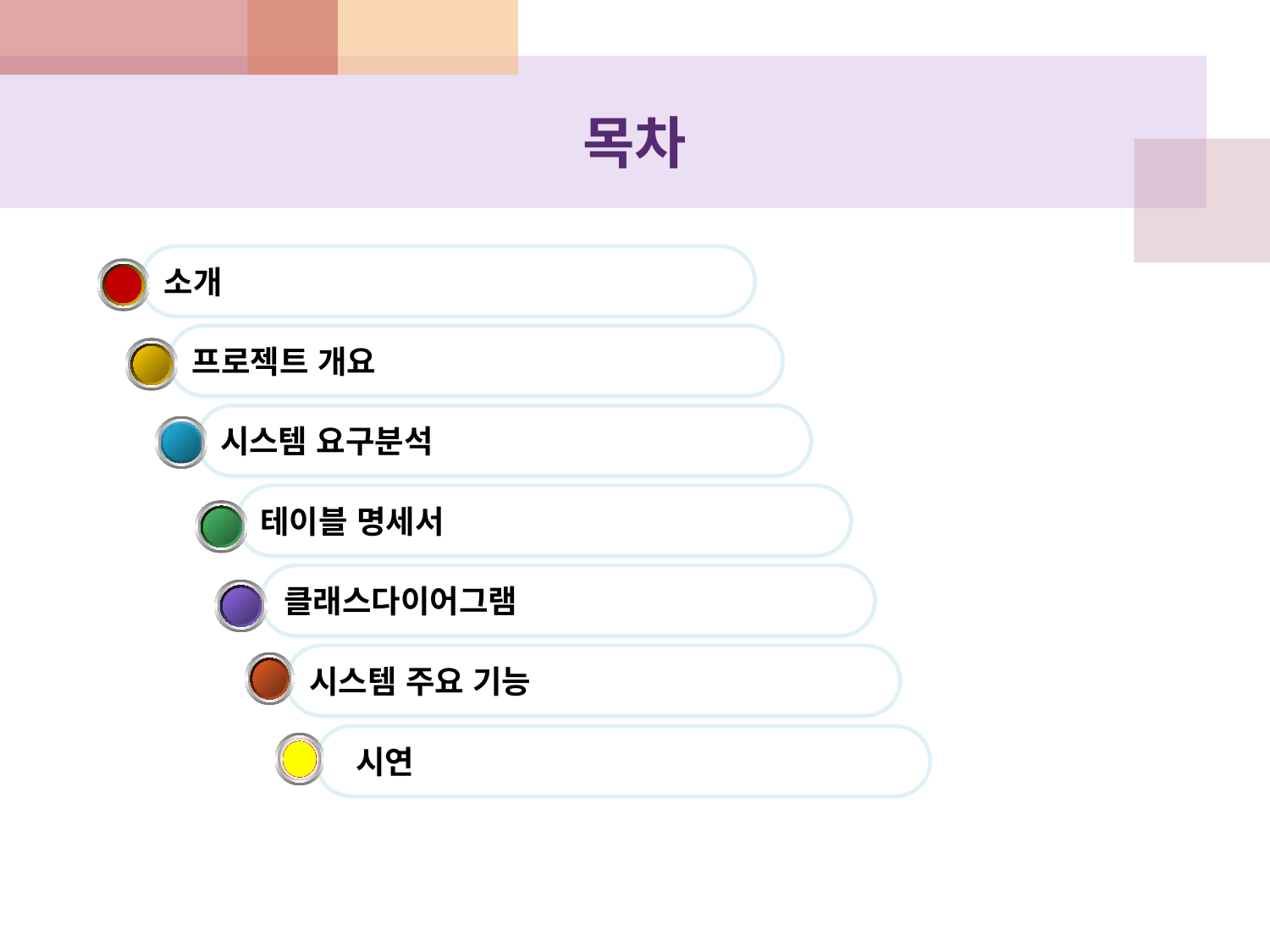

# 목차

소개

프로젝트 개요

시스템 요구분석

테이블 명세서

클래스다이어그램

시스템 주요 기능

 시연